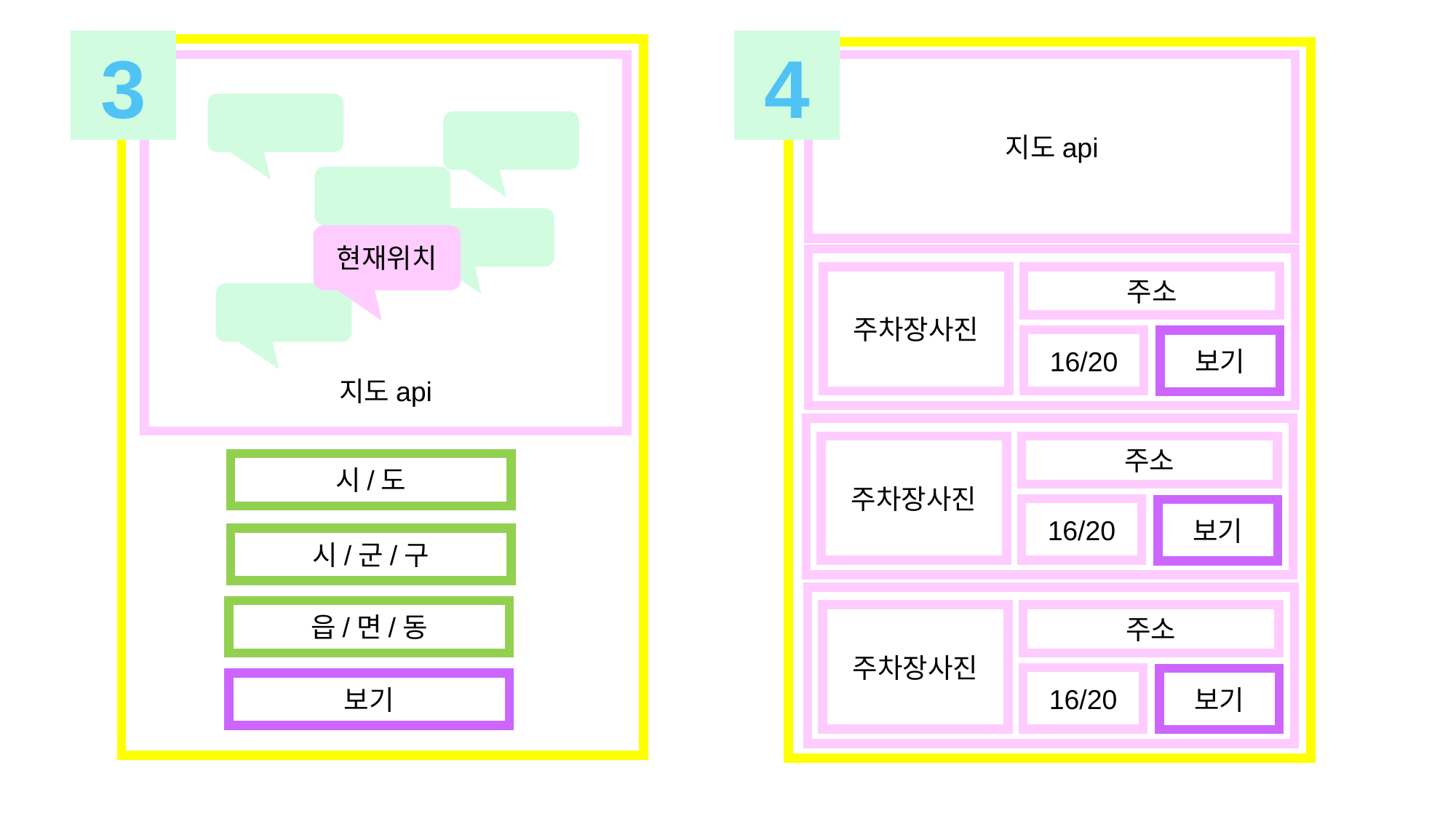

3
4

지도api
지도api

현재위치

주차장사진
주소
16/20
보기

주차장사진
주소
16/20
보기
시/도
시/군/구

주차장사진
주소
16/20
보기
읍/면/동
보기